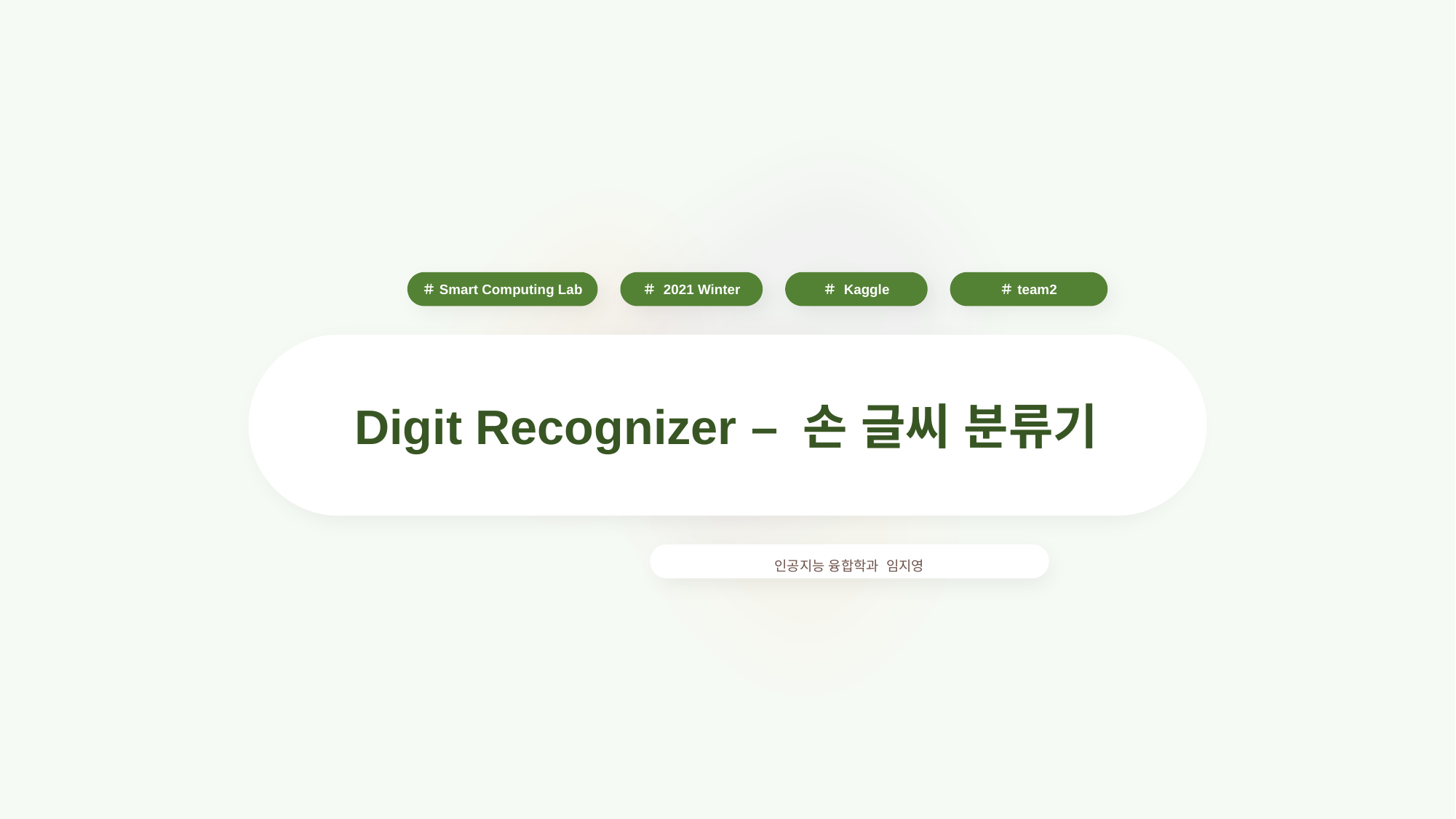

＃Smart Computing Lab
＃ 2021 Winter
＃ Kaggle
＃team2
Digit Recognizer – 손 글씨 분류기
인공지능 융합학과  임지영